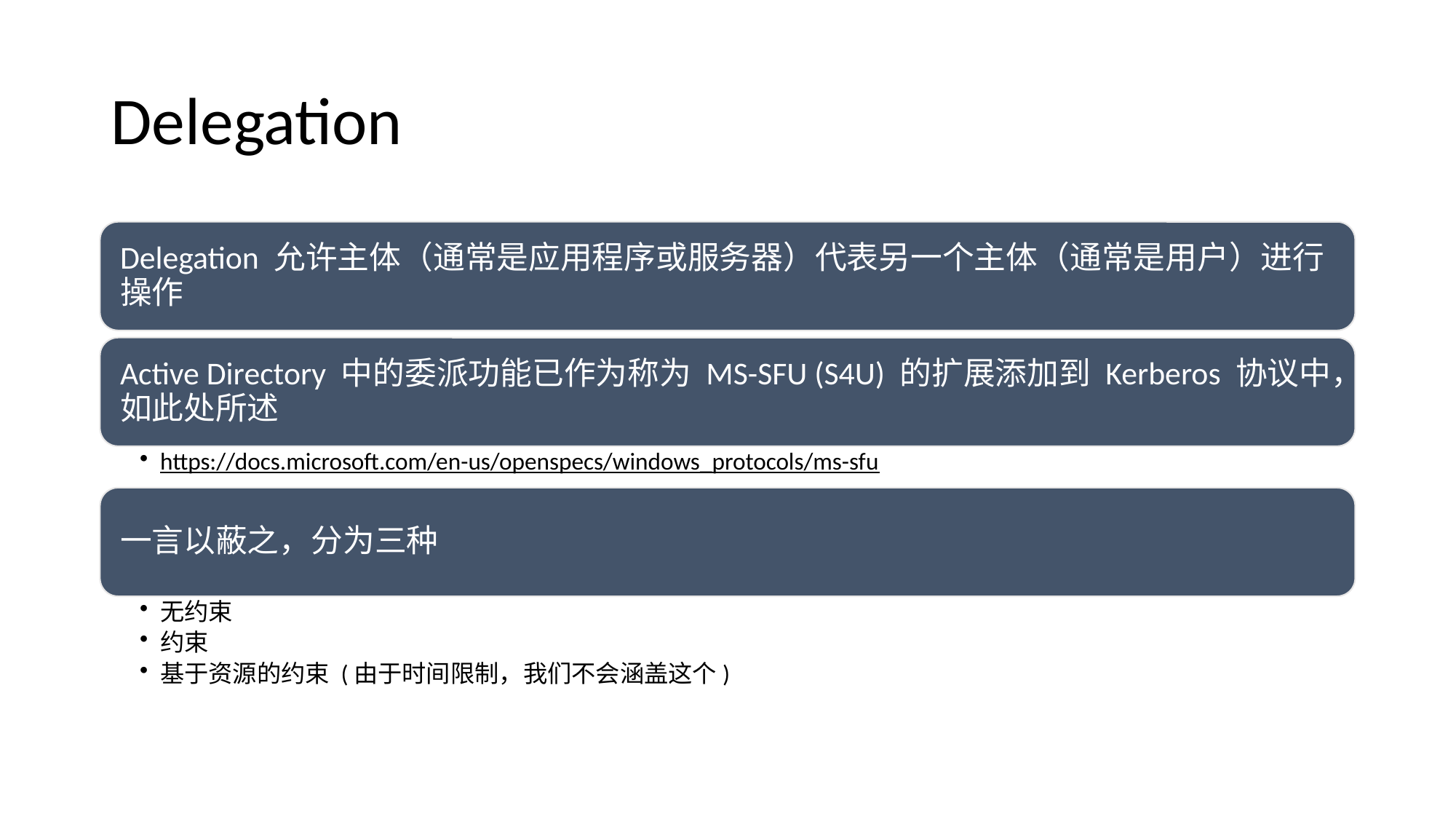

# Delegation
Delegation 允许主体（通常是应用程序或服务器）代表另一个主体（通常是用户）进行操作
Active Directory 中的委派功能已作为称为 MS-SFU (S4U) 的扩展添加到 Kerberos 协议中，如此处所述
https://docs.microsoft.com/en-us/openspecs/windows_protocols/ms-sfu
一言以蔽之，分为三种
无约束
约束
基于资源的约束 (由于时间限制，我们不会涵盖这个)